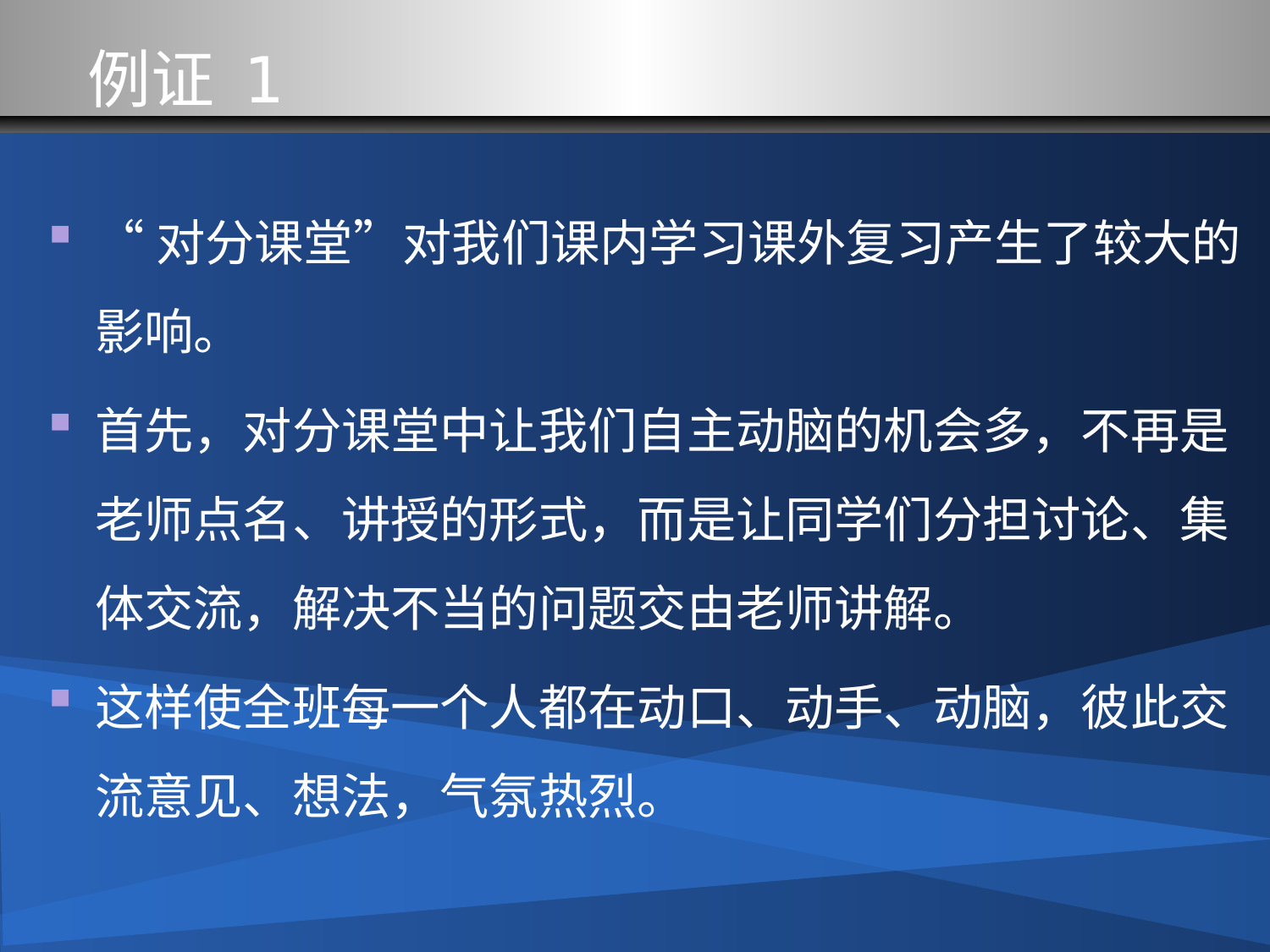

例证 1
“对分课堂”对我们课内学习课外复习产生了较大的影响。
首先，对分课堂中让我们自主动脑的机会多，不再是老师点名、讲授的形式，而是让同学们分担讨论、集体交流，解决不当的问题交由老师讲解。
这样使全班每一个人都在动口、动手、动脑，彼此交流意见、想法，气氛热烈。